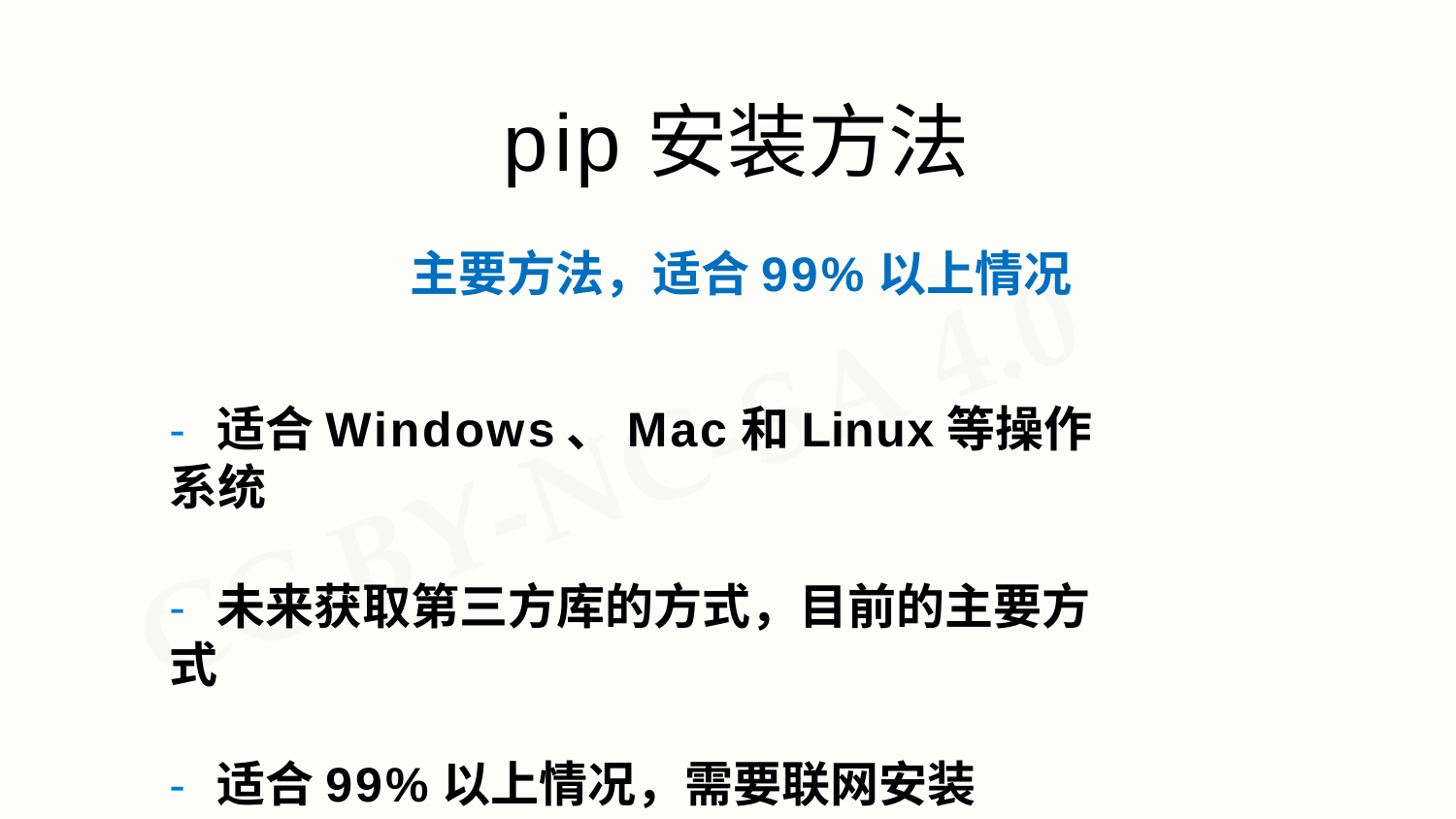

# pip安装方法
主要方法，适合99%以上情况

- 适合Windows、Mac和Linux等操作系统

- 未来获取第三方库的方式，目前的主要方式

- 适合99%以上情况，需要联网安装